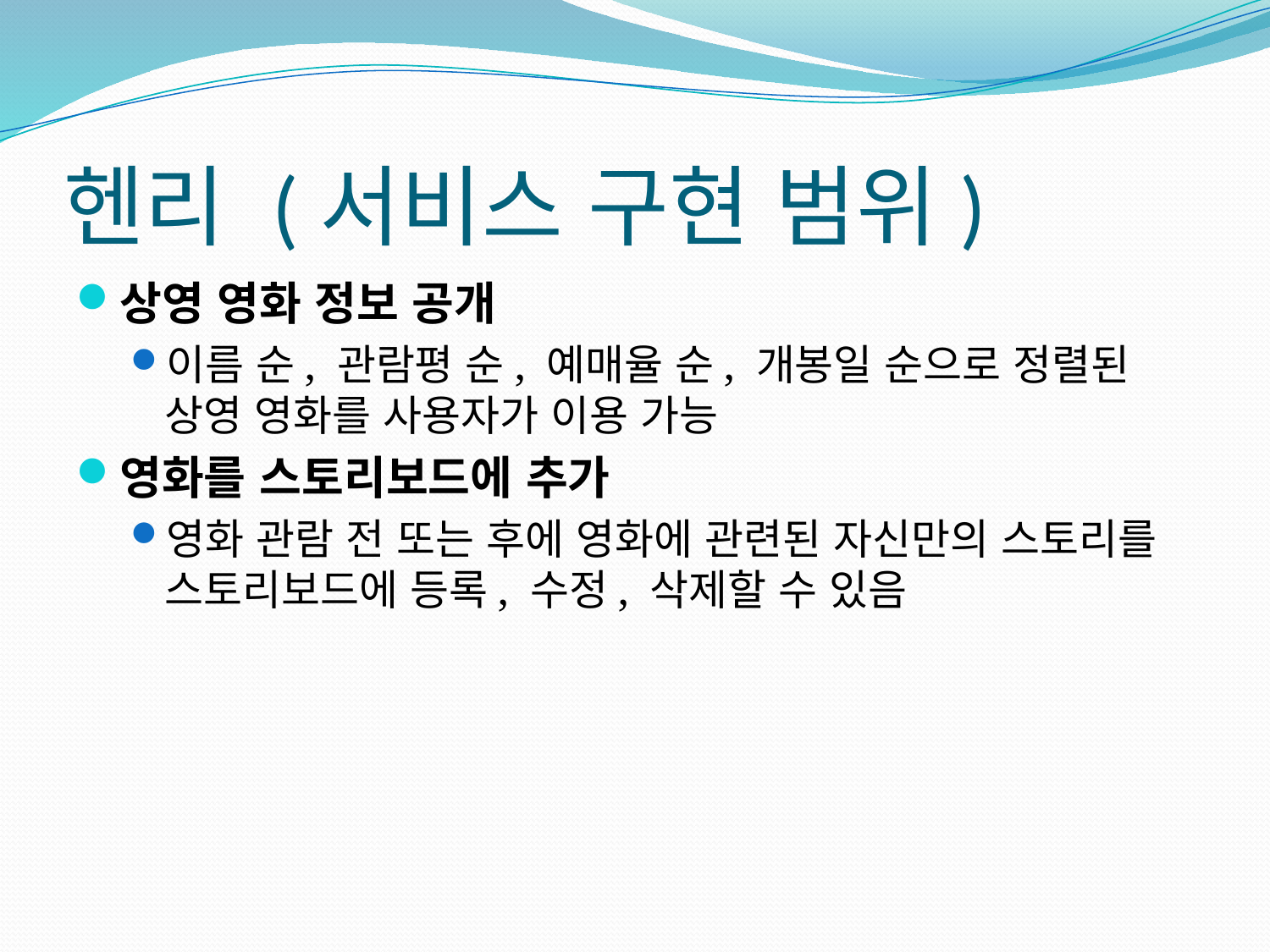

# 헨리 (서비스 구현 범위)
상영 영화 정보 공개
이름 순, 관람평 순, 예매율 순, 개봉일 순으로 정렬된 상영 영화를 사용자가 이용 가능
영화를 스토리보드에 추가
영화 관람 전 또는 후에 영화에 관련된 자신만의 스토리를 스토리보드에 등록, 수정, 삭제할 수 있음